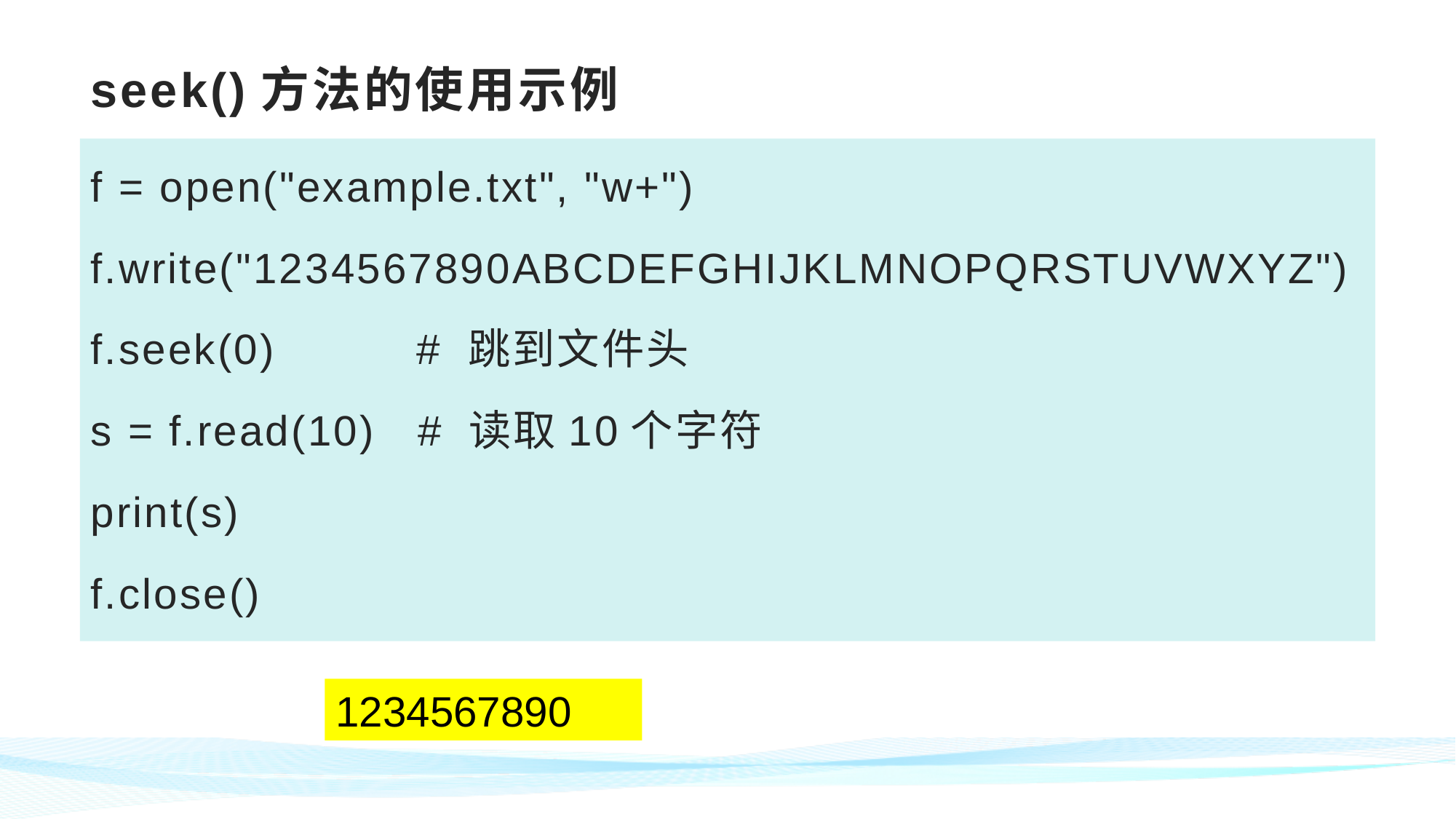

# seek()方法的使用示例
f = open("example.txt", "w+")
f.write("1234567890ABCDEFGHIJKLMNOPQRSTUVWXYZ")
f.seek(0)          # 跳到文件头
s = f.read(10)   # 读取10个字符
print(s)
f.close()
1234567890